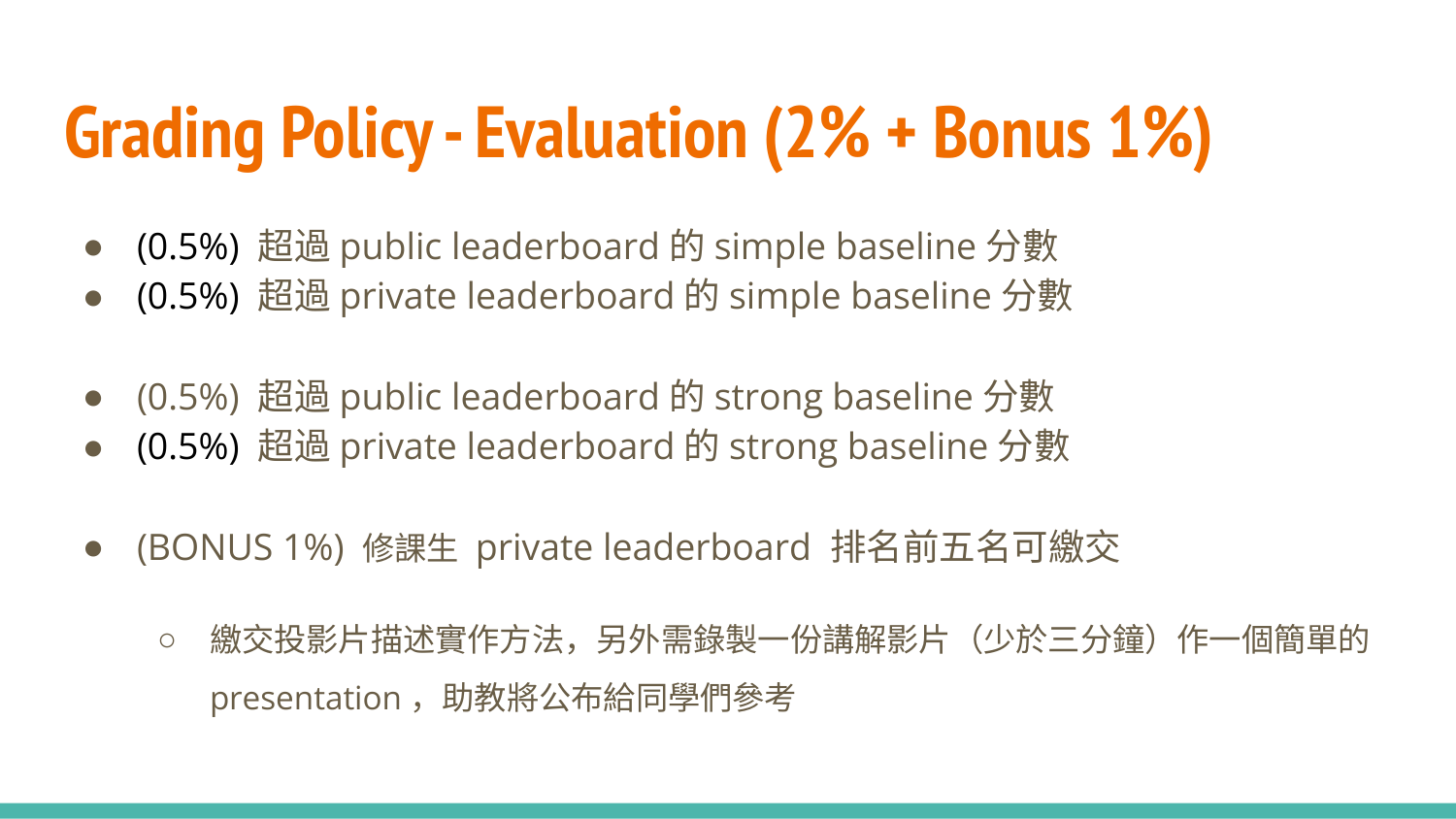

# Grading Policy - Evaluation (2% + Bonus 1%)
(0.5%) 超過public leaderboard的simple baseline分數
(0.5%) 超過private leaderboard的simple baseline分數
(0.5%) 超過public leaderboard的strong baseline分數
(0.5%) 超過private leaderboard的strong baseline分數
(BONUS 1%) 修課生 private leaderboard 排名前五名可繳交
繳交投影片描述實作方法，另外需錄製一份講解影片（少於三分鐘）作一個簡單的presentation，助教將公布給同學們參考